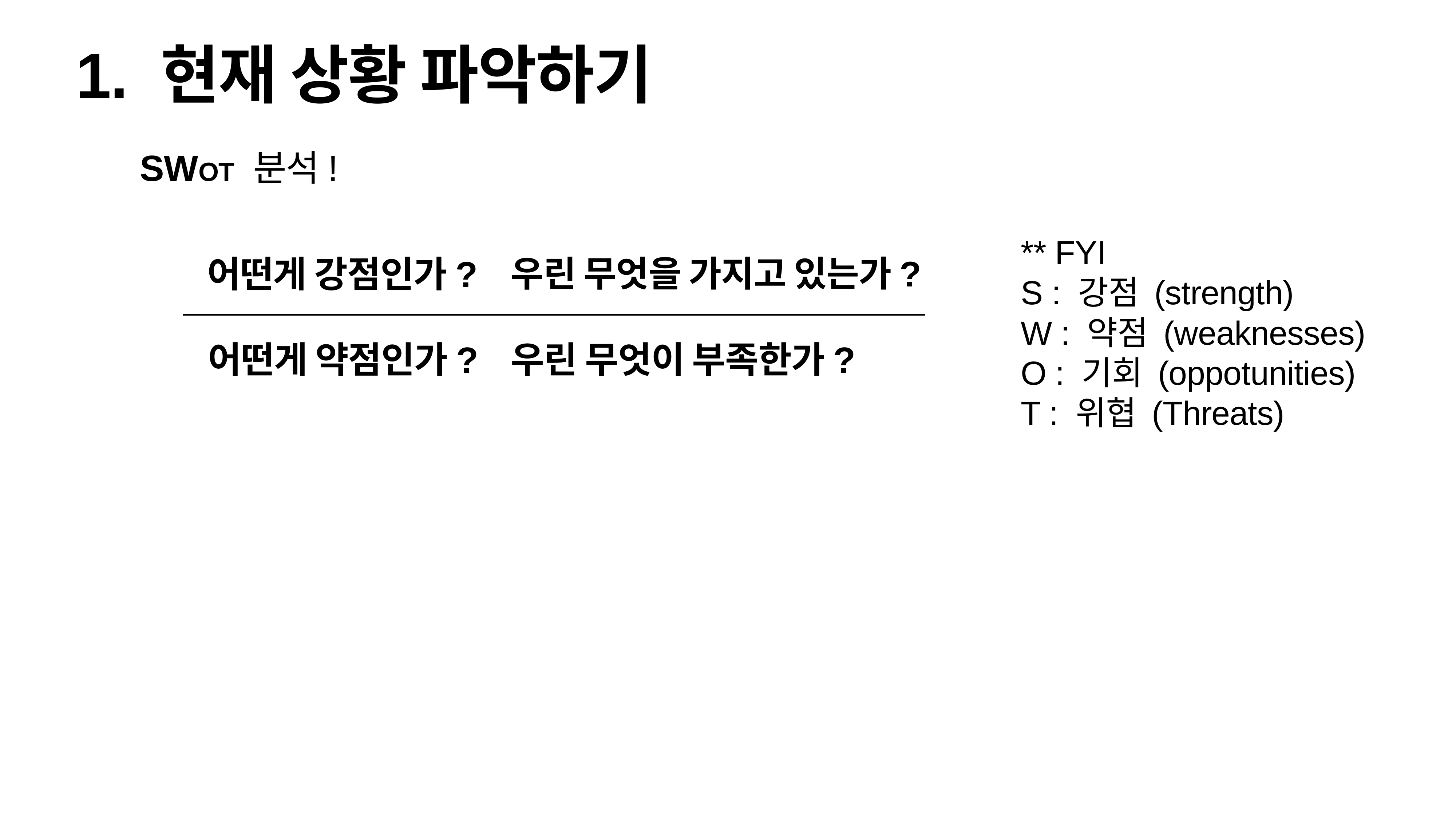

# 1. 현재 상황 파악하기
SWOT 분석!
** FYI
S : 강점 (strength)
W : 약점 (weaknesses)
O : 기회 (oppotunities)
T : 위협 (Threats)
어떤게 강점인가?
우린 무엇을 가지고 있는가?

어떤게 약점인가?
우린 무엇이 부족한가?